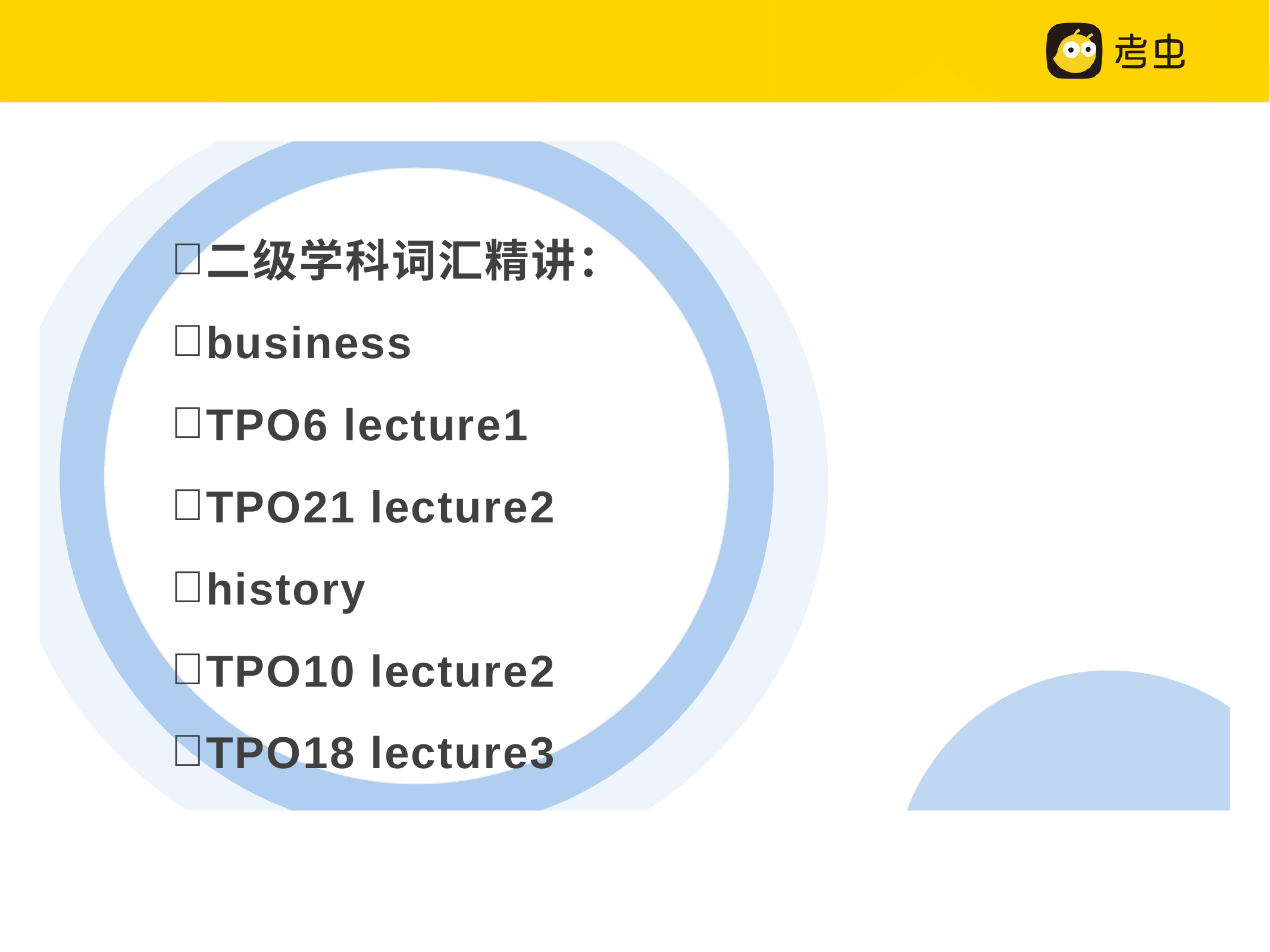

二级学科词汇精讲：
business
TPO6 lecture1
TPO21 lecture2
history
TPO10 lecture2
TPO18 lecture3